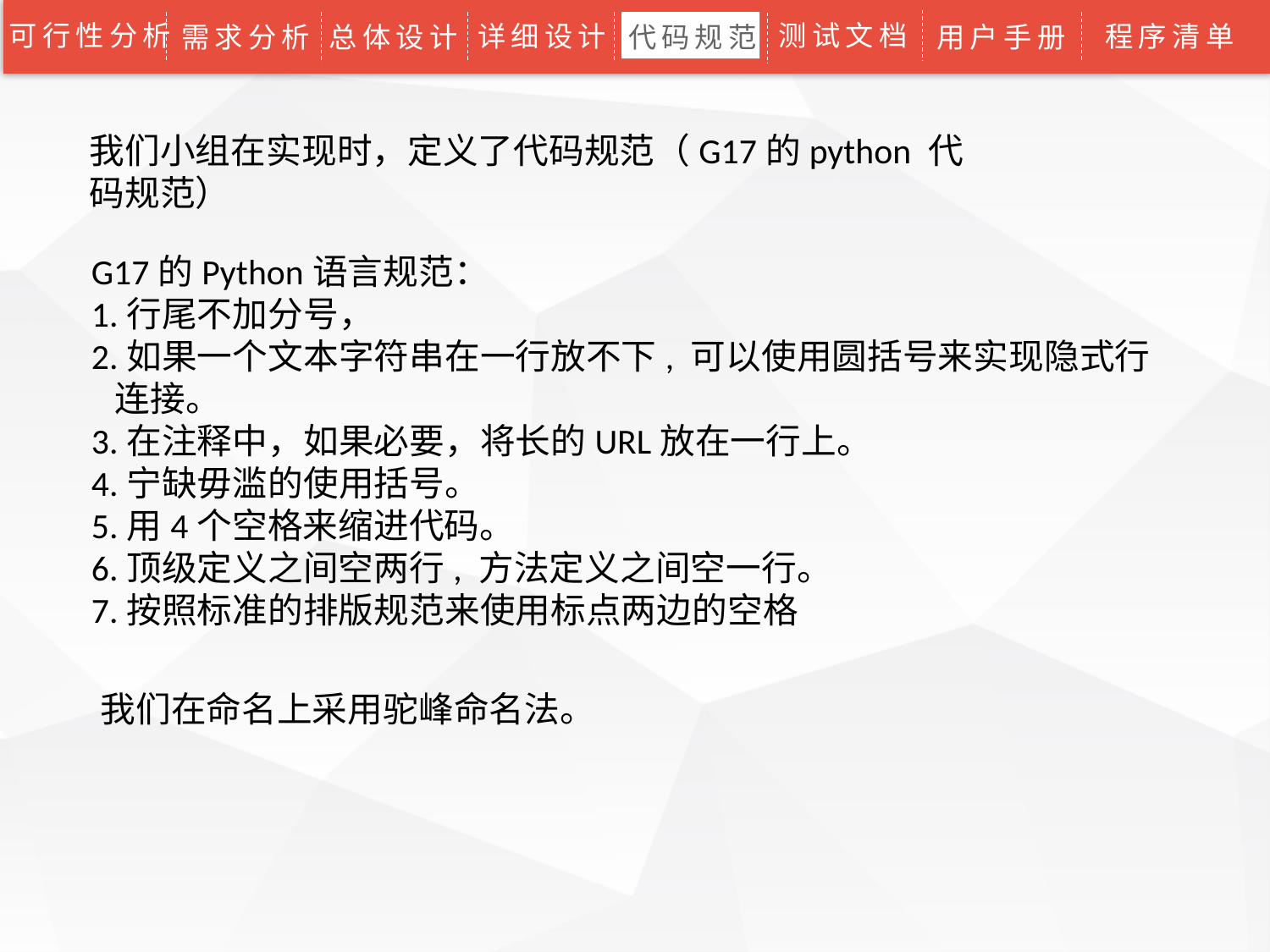

可行性分析
测试文档
详细设计
程序清单
需求分析
总体设计
代码规范
用户手册
我们小组在实现时，定义了代码规范（G17的python 代码规范）
G17的Python语言规范：
1.行尾不加分号，
2.如果一个文本字符串在一行放不下, 可以使用圆括号来实现隐式行    连接。
3.在注释中，如果必要，将长的URL放在一行上。
4.宁缺毋滥的使用括号。
5.用4个空格来缩进代码。
6.顶级定义之间空两行, 方法定义之间空一行。
7.按照标准的排版规范来使用标点两边的空格
我们在命名上采用驼峰命名法。